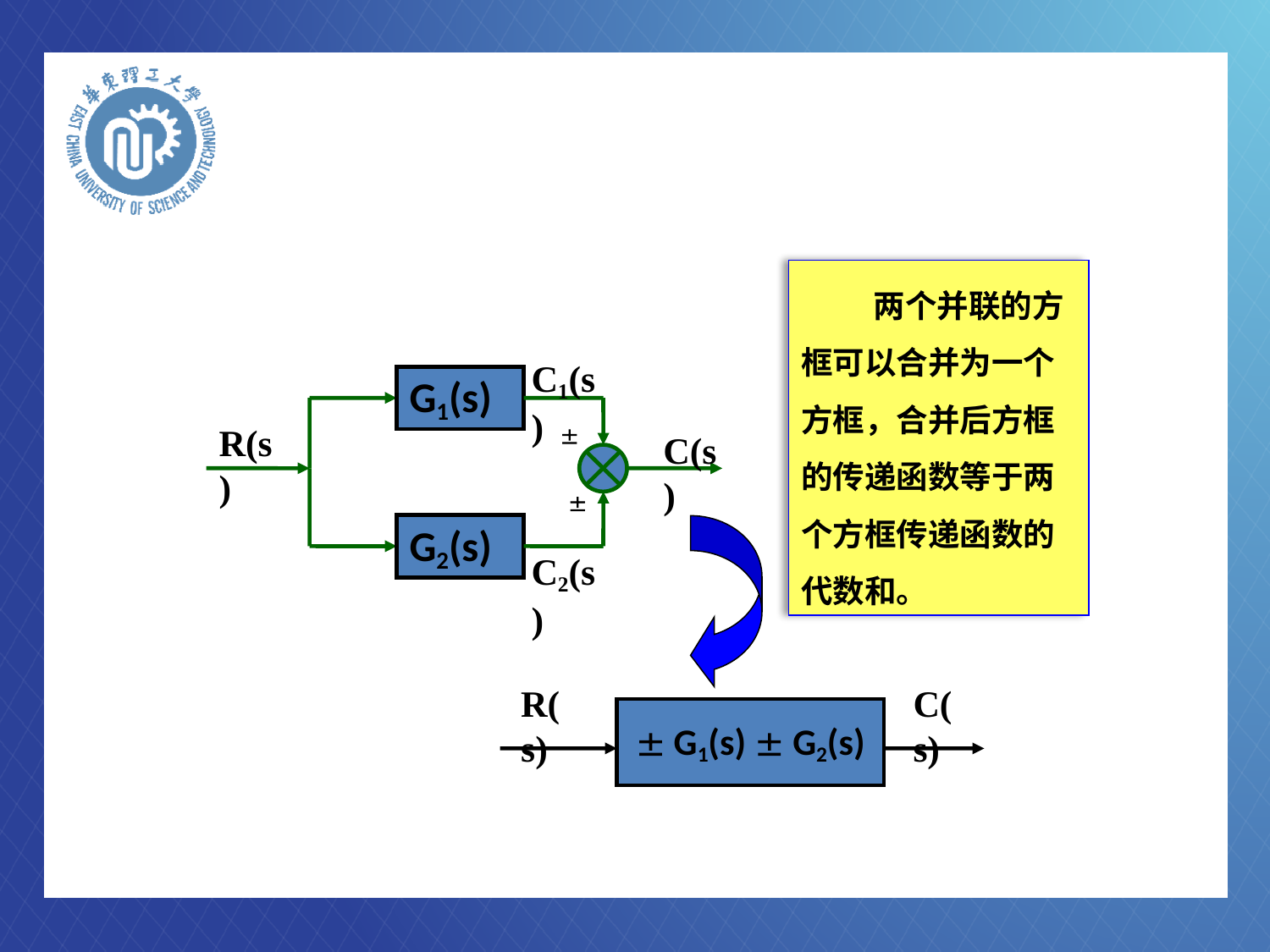

两个并联的方框可以合并为一个方框，合并后方框的传递函数等于两个方框传递函数的代数和。
C1(s)
G1(s)

R(s)
±
C(s)

±

G2(s)
C2(s)

R(s)
C(s)
± G1(s) ± G2(s)